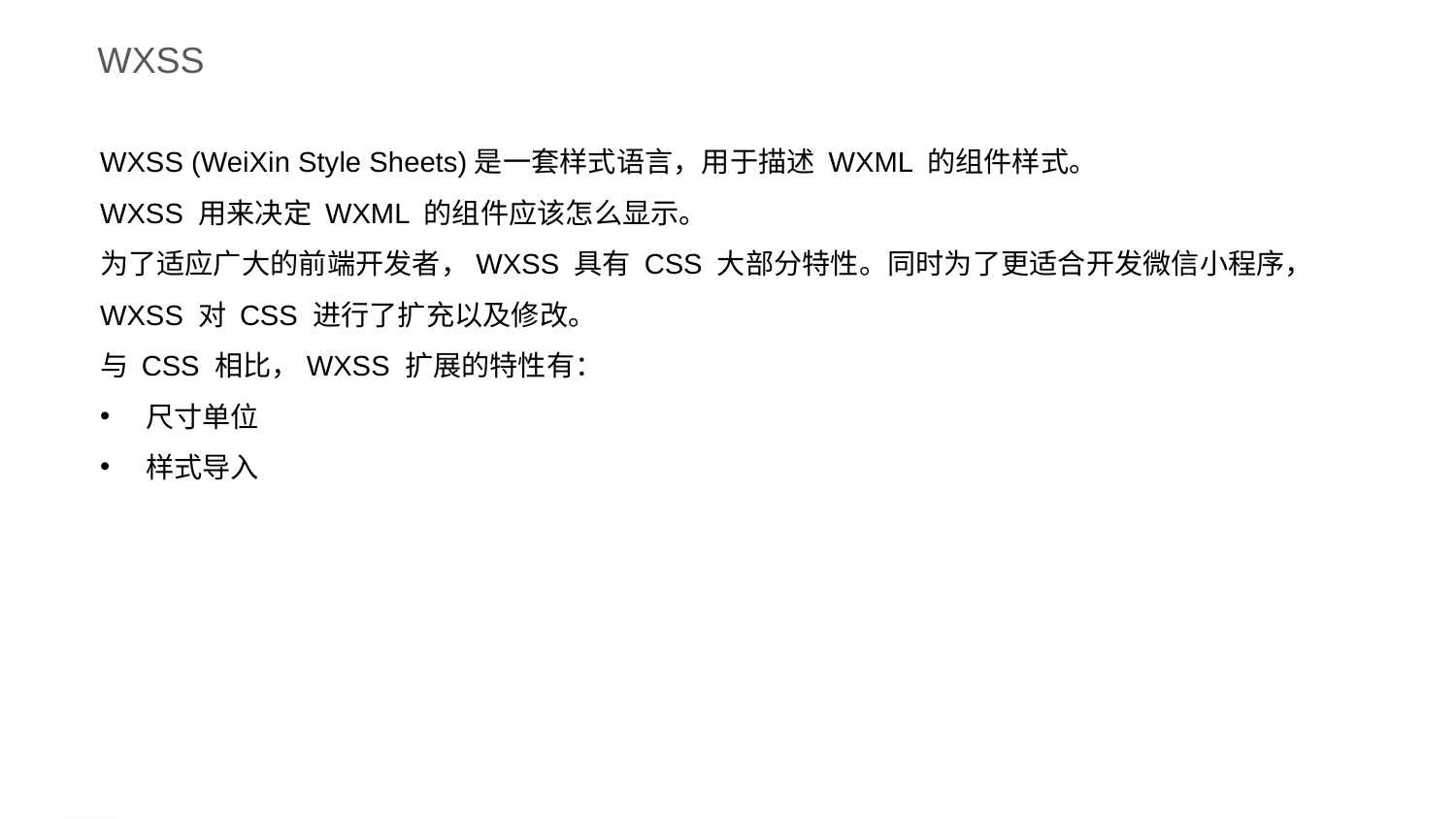

WXSS
WXSS (WeiXin Style Sheets)是一套样式语言，用于描述 WXML 的组件样式。
WXSS 用来决定 WXML 的组件应该怎么显示。
为了适应广大的前端开发者，WXSS 具有 CSS 大部分特性。同时为了更适合开发微信小程序，WXSS 对 CSS 进行了扩充以及修改。
与 CSS 相比，WXSS 扩展的特性有：
尺寸单位
样式导入